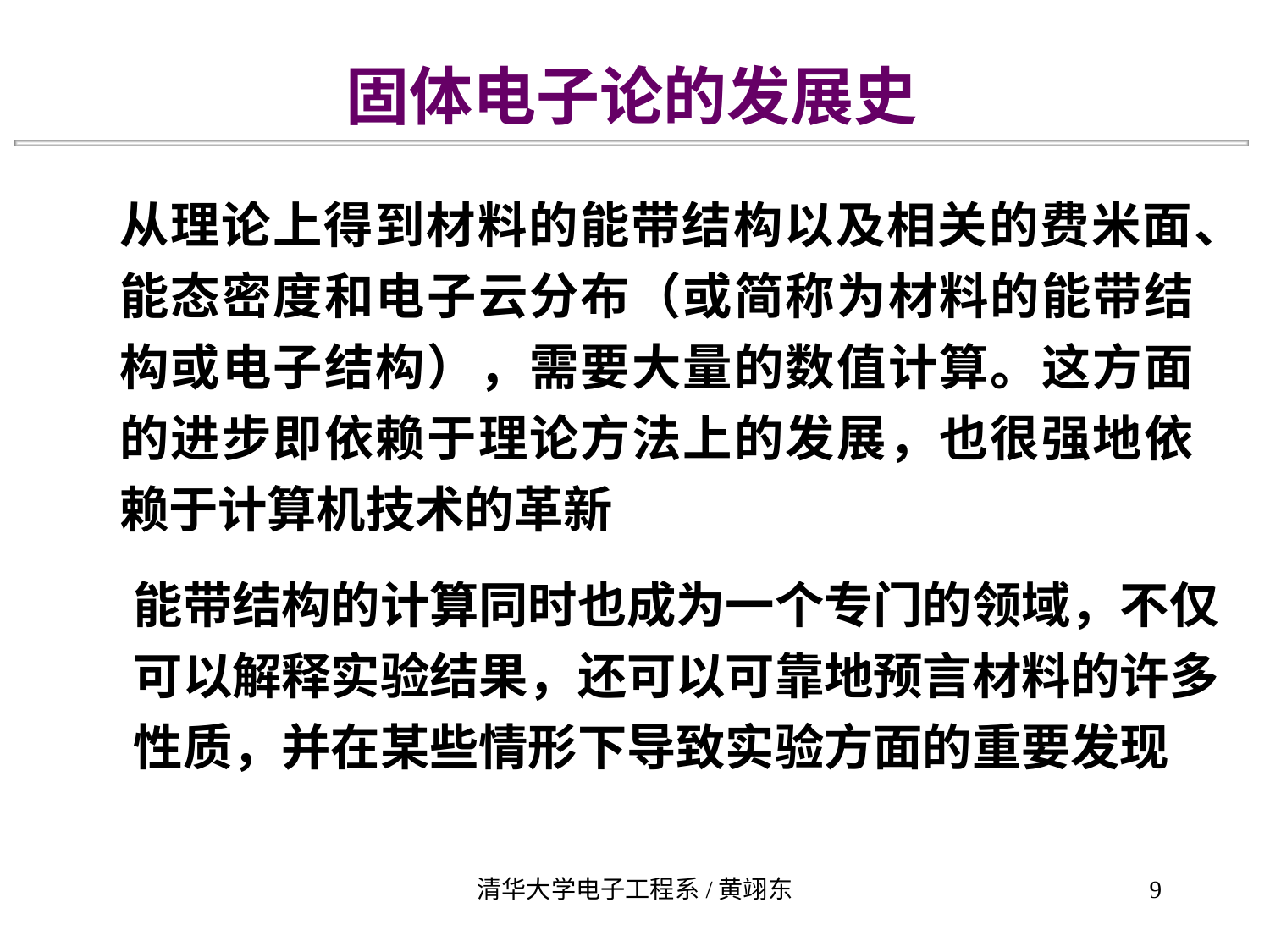

固体电子论的发展史

从理论上得到材料的能带结构以及相关的费米面、能态密度和电子云分布（或简称为材料的能带结构或电子结构），需要大量的数值计算。这方面的进步即依赖于理论方法上的发展，也很强地依赖于计算机技术的革新
能带结构的计算同时也成为一个专门的领域，不仅
可以解释实验结果，还可以可靠地预言材料的许多
性质，并在某些情形下导致实验方面的重要发现
清华大学电子工程系/黄翊东
9